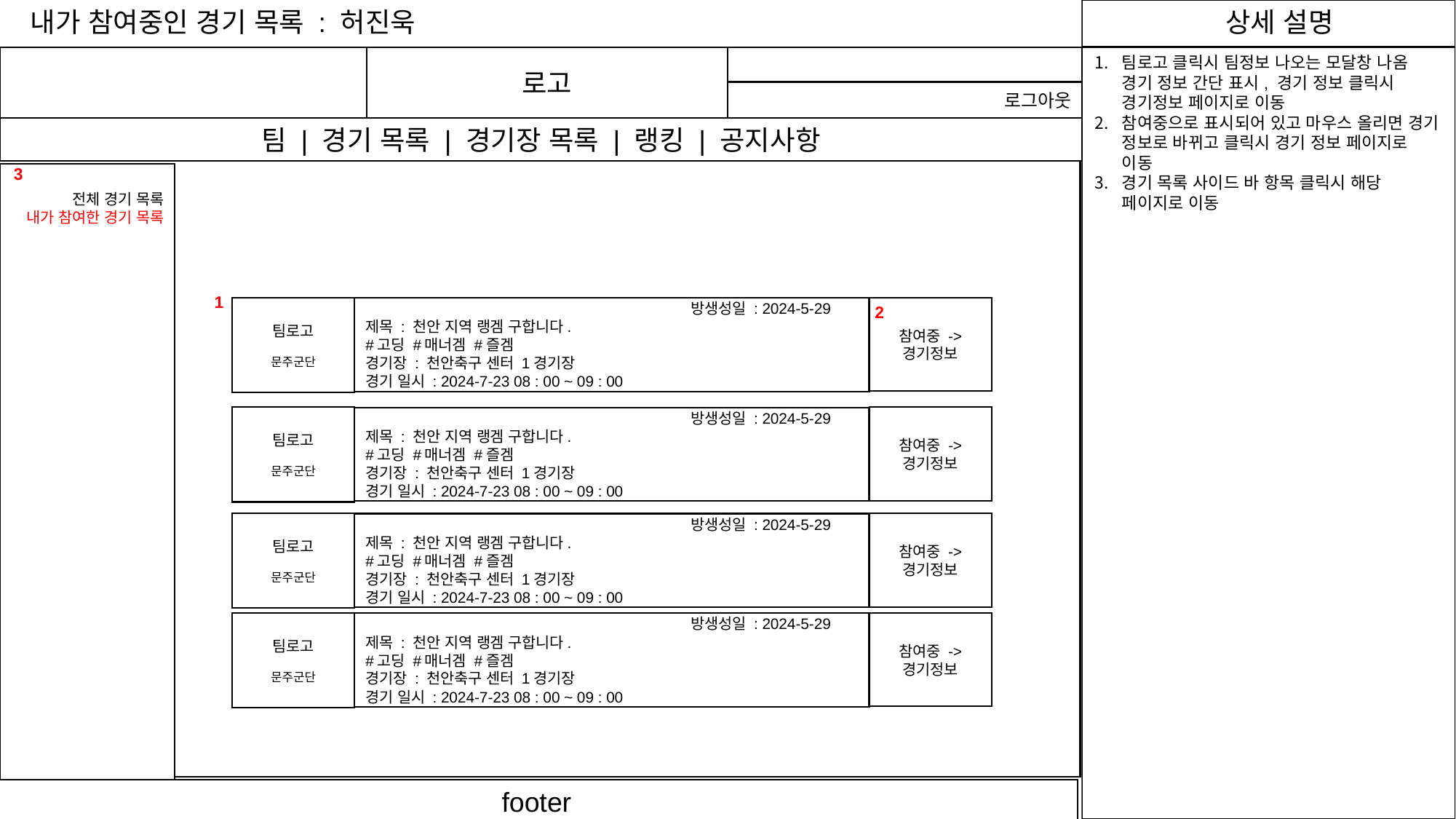

내가 참여중인 경기 목록 : 허진욱
허진우
로고
팀로고 클릭시 팀정보 나오는 모달창 나옴 경기 정보 간단 표시, 경기 정보 클릭시 경기정보 페이지로 이동
참여중으로 표시되어 있고 마우스 올리면 경기 정보로 바뀌고 클릭시 경기 정보 페이지로 이동
경기 목록 사이드 바 항목 클릭시 해당 페이지로 이동

로그아웃
팀 | 경기 목록 | 경기장 목록 | 랭킹 | 공지사항
3

전체 경기 목록
내가 참여한 경기 목록

1
1
2
팀로고

문주군단
참여중 -> 경기정보
		                      방생성일 : 2024-5-29
제목 : 천안 지역 랭겜 구합니다.
#고딩 #매너겜 #즐겜
경기장 : 천안축구 센터 1경기장
경기 일시 : 2024-7-23 08 : 00 ~ 09 : 00
팀로고

문주군단
참여중 -> 경기정보
		                      방생성일 : 2024-5-29
제목 : 천안 지역 랭겜 구합니다.
#고딩 #매너겜 #즐겜
경기장 : 천안축구 센터 1경기장
경기 일시 : 2024-7-23 08 : 00 ~ 09 : 00
팀로고

문주군단
참여중 -> 경기정보
		                      방생성일 : 2024-5-29
제목 : 천안 지역 랭겜 구합니다.
#고딩 #매너겜 #즐겜
경기장 : 천안축구 센터 1경기장
경기 일시 : 2024-7-23 08 : 00 ~ 09 : 00
팀로고

문주군단
참여중 -> 경기정보
		                      방생성일 : 2024-5-29
제목 : 천안 지역 랭겜 구합니다.
#고딩 #매너겜 #즐겜
경기장 : 천안축구 센터 1경기장
경기 일시 : 2024-7-23 08 : 00 ~ 09 : 00
footer